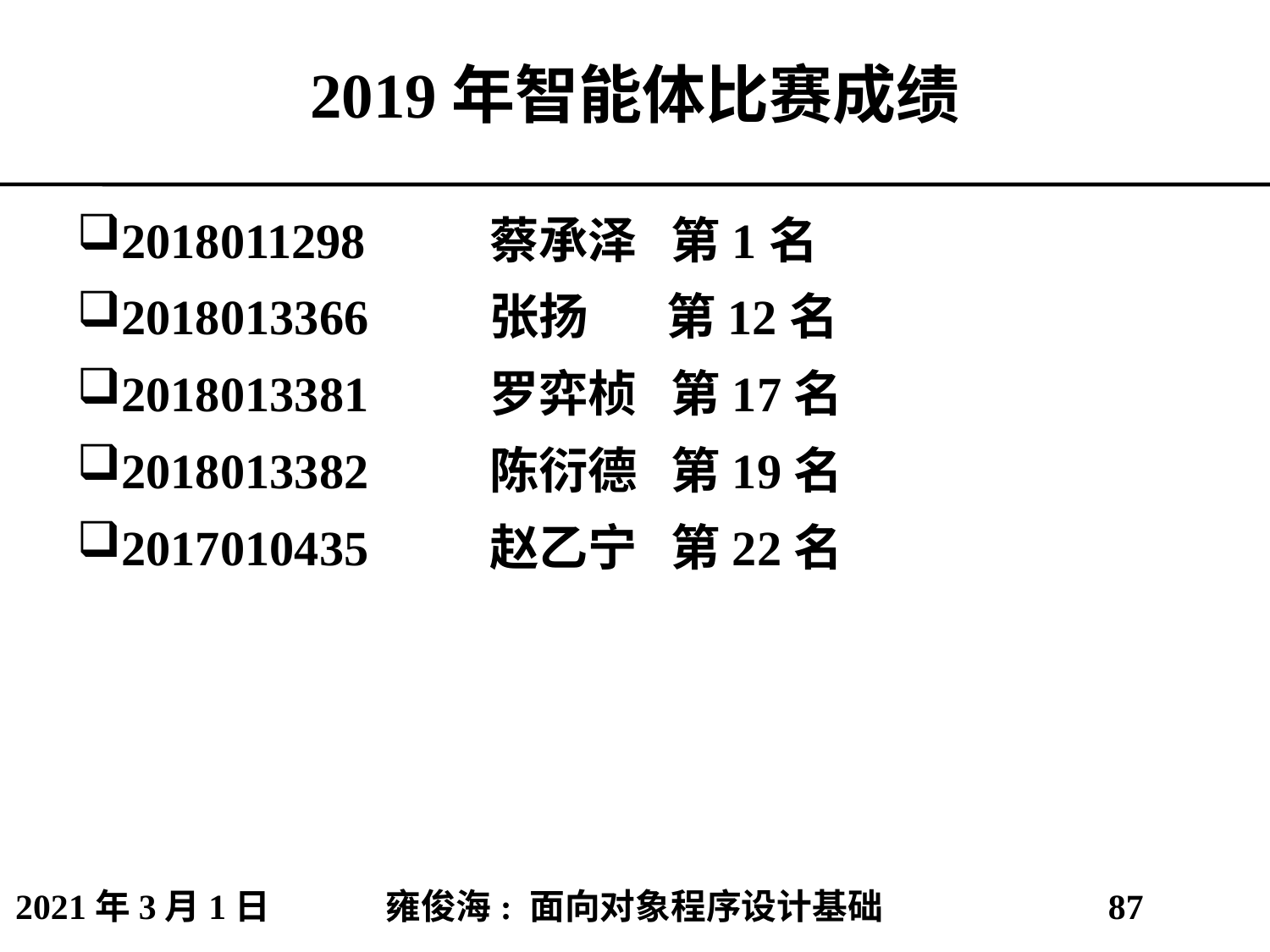

# 2019年智能体比赛成绩

2018011298	蔡承泽   第1名
2018013366	张扬       第12名
2018013381	罗弈桢   第17名
2018013382	陈衍德   第19名
2017010435	赵乙宁   第22名
2021年3月1日
雍俊海: 面向对象程序设计基础
87